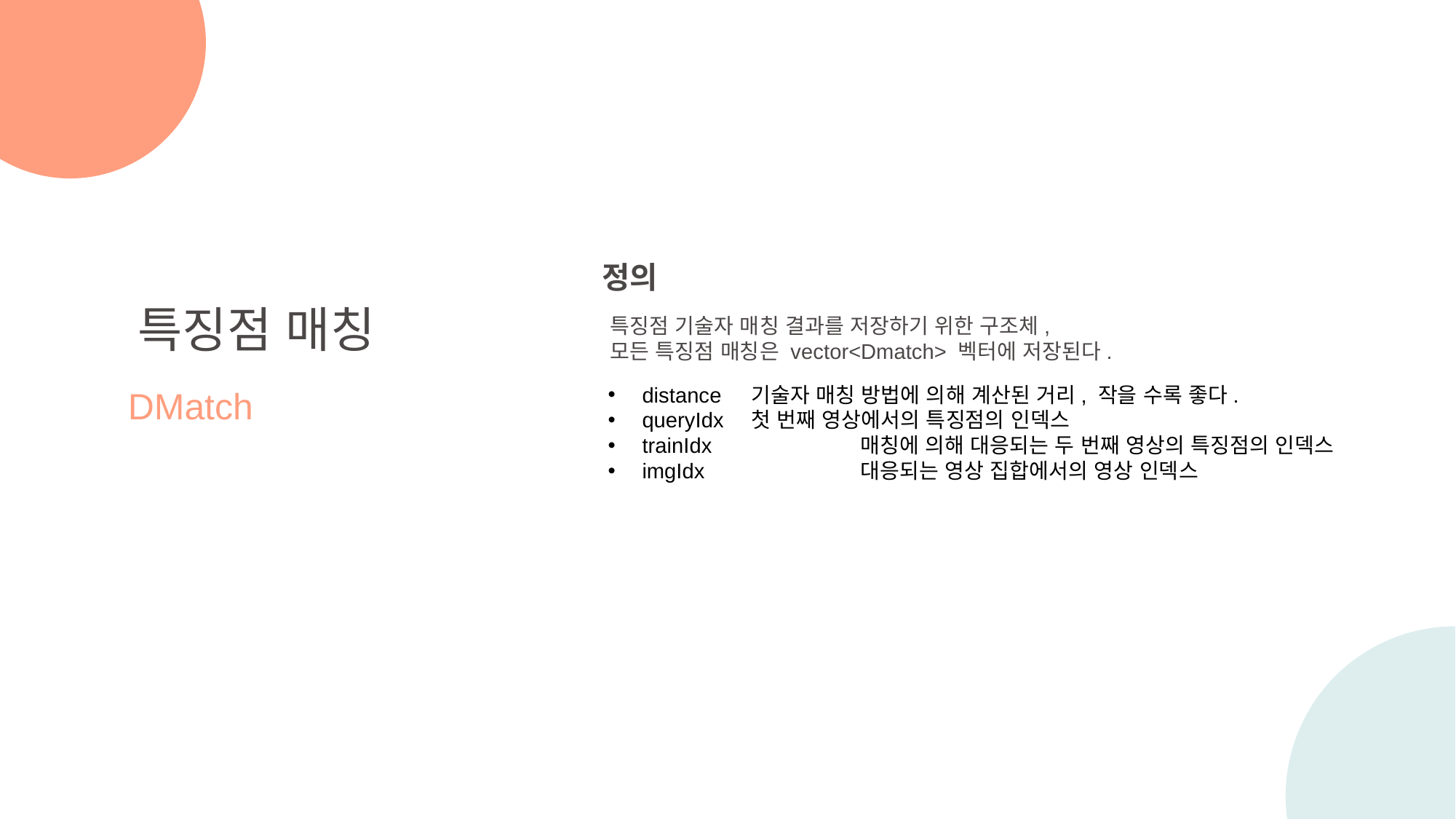

정의
특징점 기술자 매칭 결과를 저장하기 위한 구조체,
모든 특징점 매칭은 vector<Dmatch> 벡터에 저장된다.
특징점 매칭
DMatch
distance	기술자 매칭 방법에 의해 계산된 거리, 작을 수록 좋다.
queryIdx	첫 번째 영상에서의 특징점의 인덱스
trainIdx		매칭에 의해 대응되는 두 번째 영상의 특징점의 인덱스
imgIdx		대응되는 영상 집합에서의 영상 인덱스